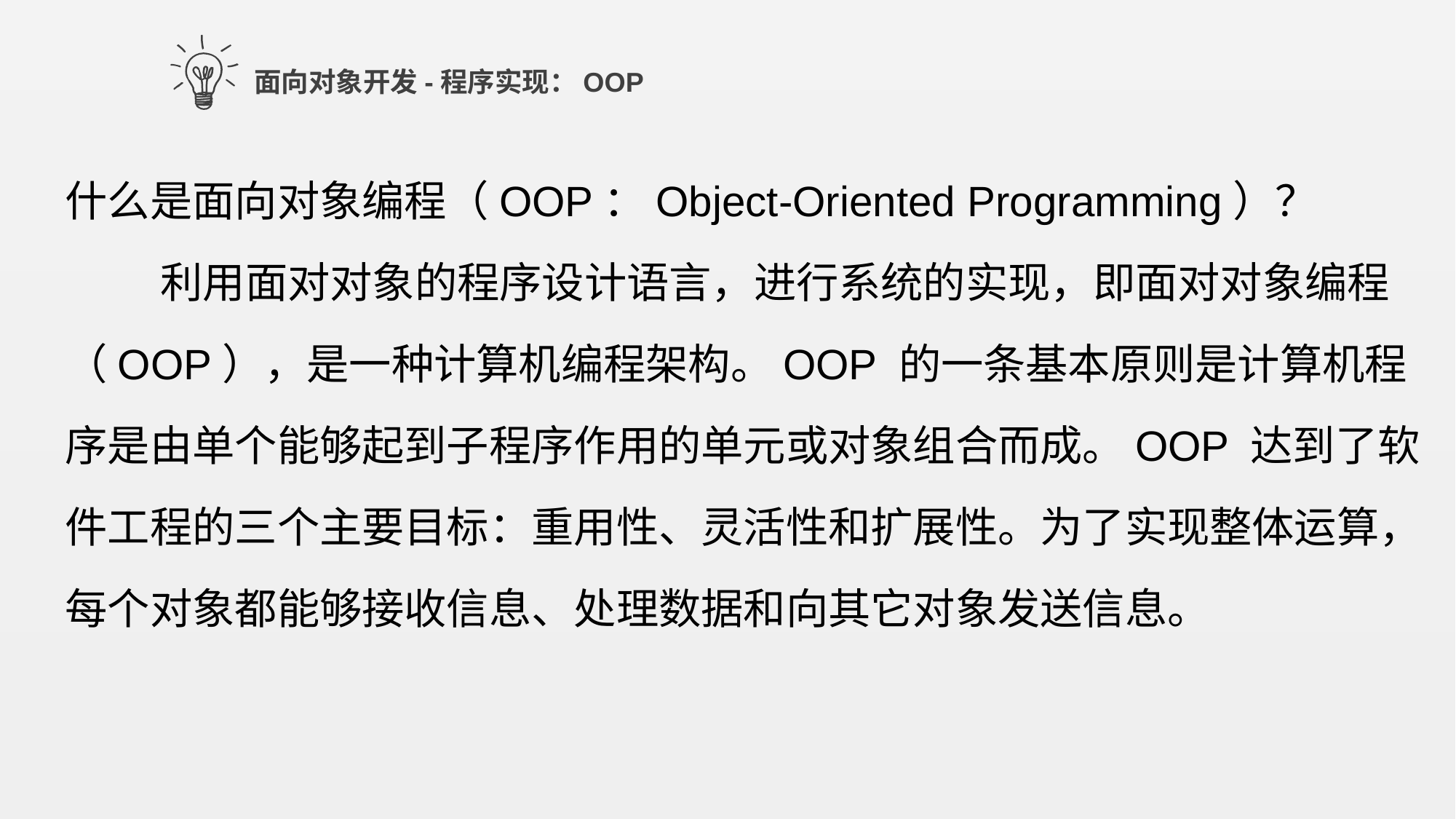

面向对象开发-程序实现：OOP
什么是面向对象编程（OOP：Object-Oriented Programming）？
         利用面对对象的程序设计语言，进行系统的实现，即面对对象编程（OOP），是一种计算机编程架构。OOP 的一条基本原则是计算机程序是由单个能够起到子程序作用的单元或对象组合而成。OOP 达到了软件工程的三个主要目标：重用性、灵活性和扩展性。为了实现整体运算，每个对象都能够接收信息、处理数据和向其它对象发送信息。